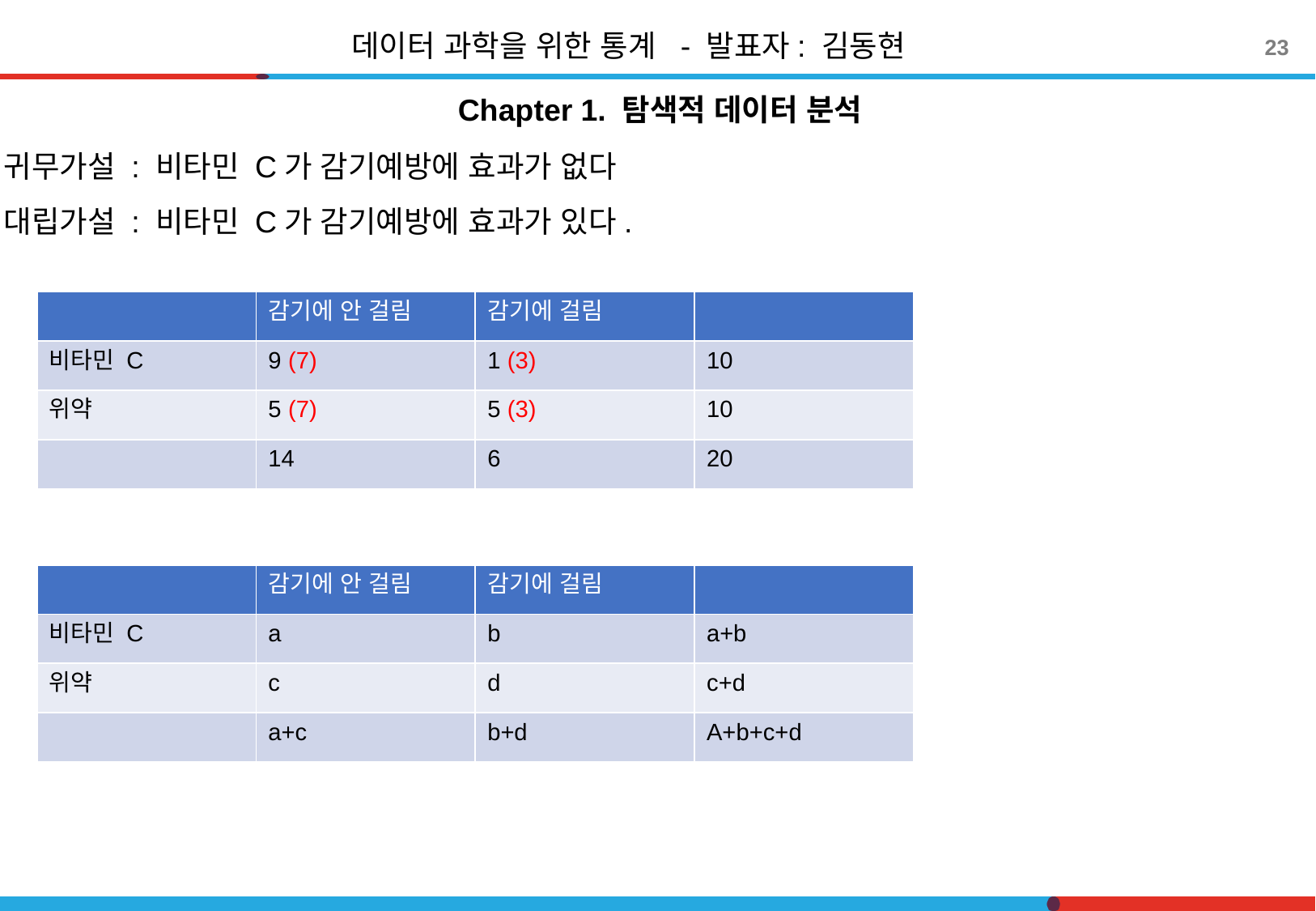

데이터 과학을 위한 통계  - 발표자: 김동현
23
Chapter 1. 탐색적 데이터 분석
귀무가설 : 비타민 C가 감기예방에 효과가 없다
대립가설 : 비타민 C가 감기예방에 효과가 있다.
|  | 감기에 안 걸림 | 감기에 걸림 |  |
| --- | --- | --- | --- |
| 비타민 C | 9 (7) | 1 (3) | 10 |
| 위약 | 5 (7) | 5 (3) | 10 |
|  | 14 | 6 | 20 |
|  | 감기에 안 걸림 | 감기에 걸림 |  |
| --- | --- | --- | --- |
| 비타민 C | a | b | a+b |
| 위약 | c | d | c+d |
|  | a+c | b+d | A+b+c+d |